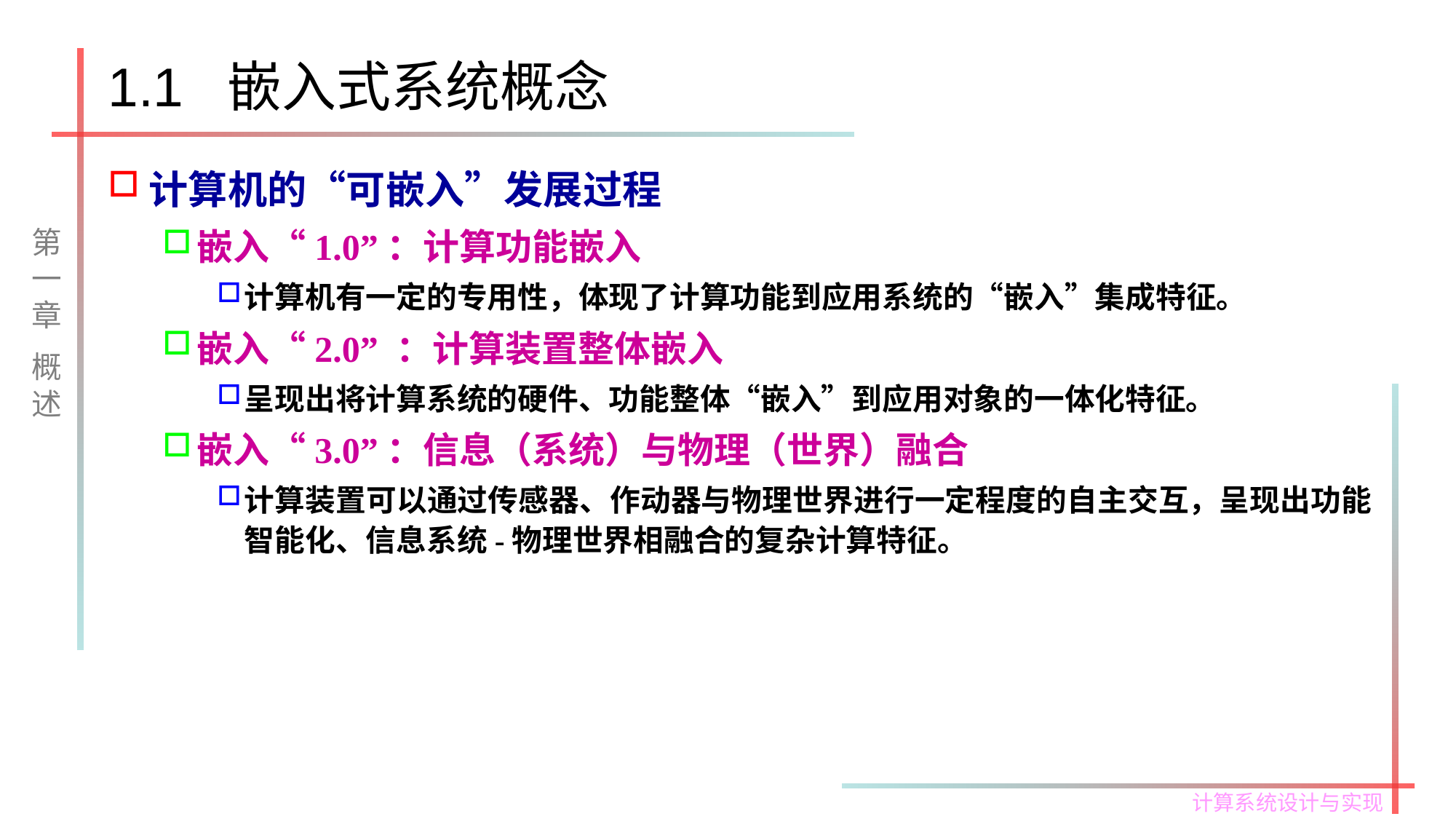

# 1.1  嵌入式系统概念
计算机的“可嵌入”发展过程
嵌入“1.0”：计算功能嵌入
计算机有一定的专用性，体现了计算功能到应用系统的“嵌入”集成特征。
嵌入“2.0” ：计算装置整体嵌入
呈现出将计算系统的硬件、功能整体“嵌入”到应用对象的一体化特征。
嵌入“3.0”：信息（系统）与物理（世界）融合
计算装置可以通过传感器、作动器与物理世界进行一定程度的自主交互，呈现出功能智能化、信息系统-物理世界相融合的复杂计算特征。
第一章
概述